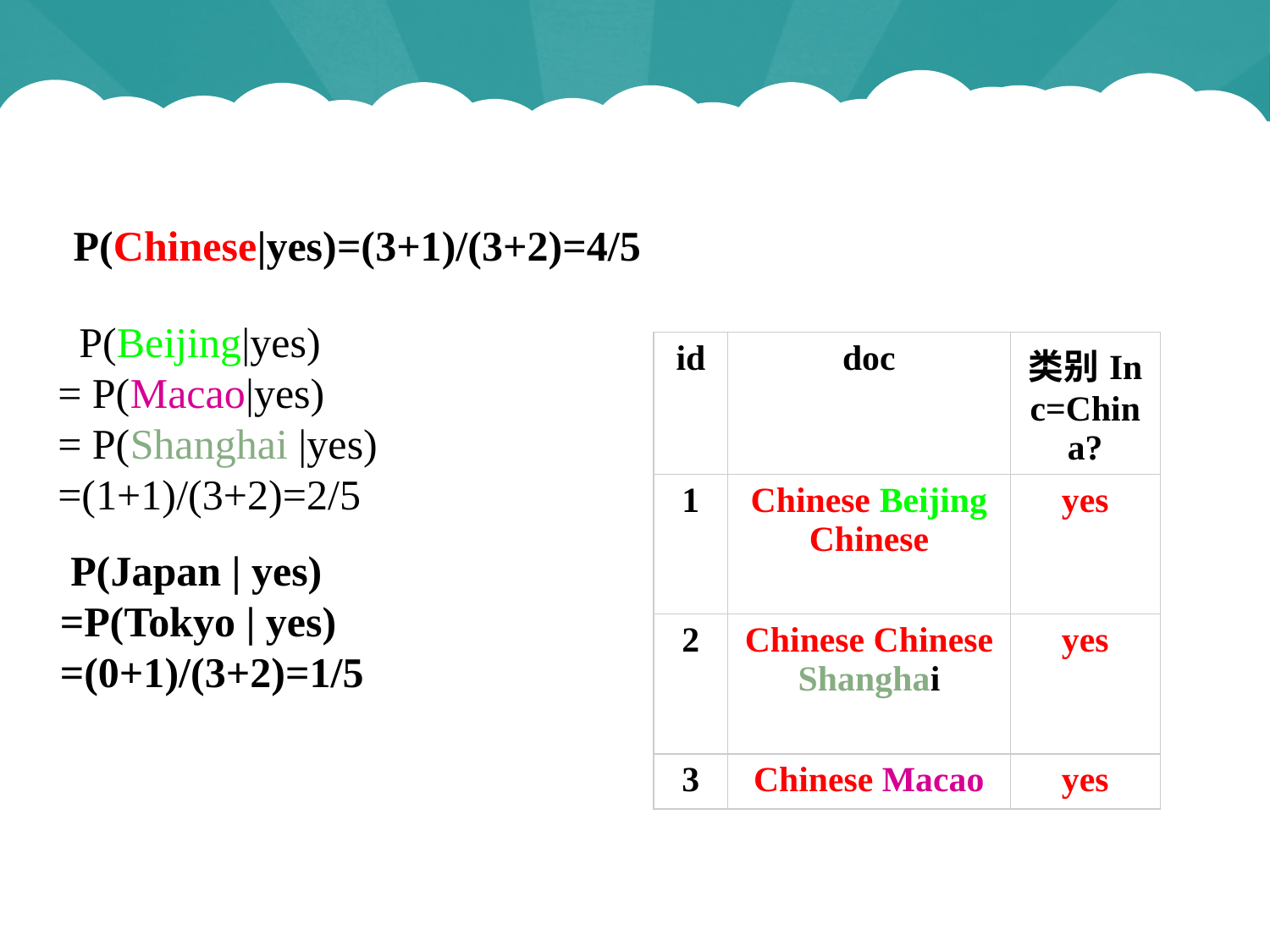

伯努利模型举例
  P(Chinese|yes)=(3+1)/(3+2)=4/5
  P(Beijing|yes)
= P(Macao|yes)
= P(Shanghai |yes)
=(1+1)/(3+2)=2/5
| id | doc | 类别In c=China? |
| --- | --- | --- |
| 1 | Chinese Beijing Chinese | yes |
| 2 | Chinese Chinese Shanghai | yes |
| 3 | Chinese Macao | yes |
 P(Japan | yes)
=P(Tokyo | yes)
=(0+1)/(3+2)=1/5